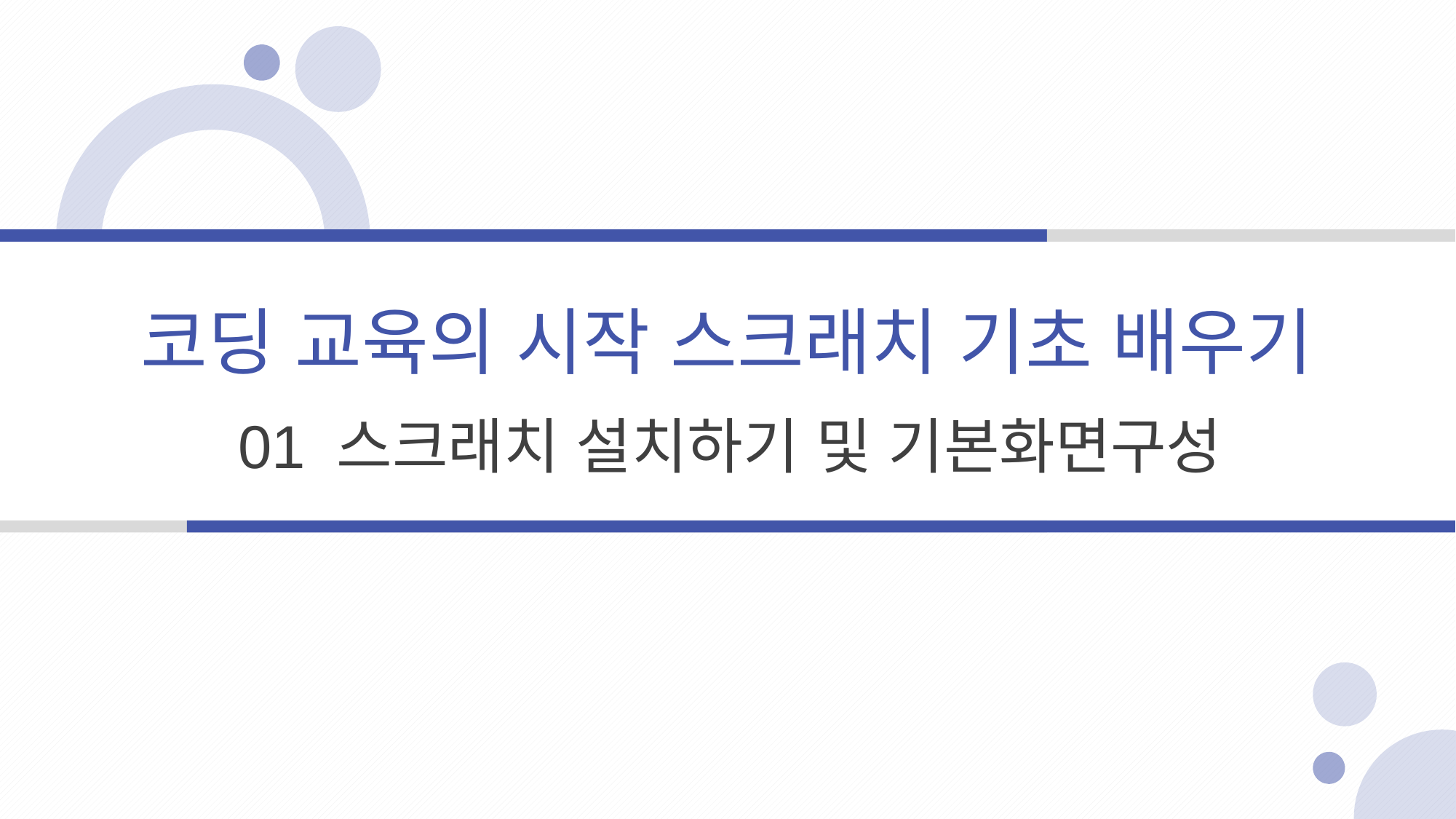

코딩 교육의 시작 스크래치 기초 배우기
01 스크래치 설치하기 및 기본화면구성